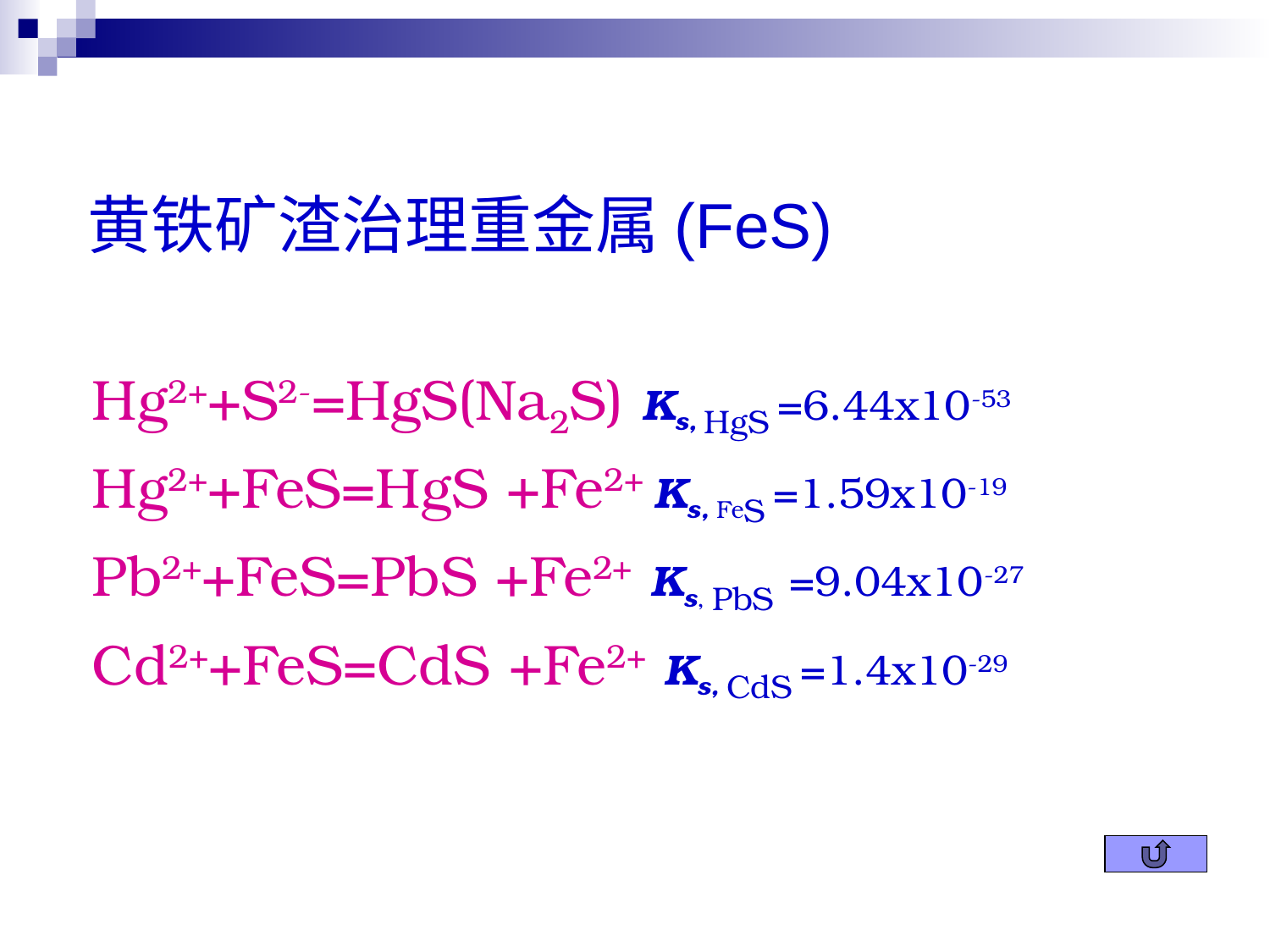

黄铁矿渣治理重金属(FeS)
Hg2++S2-=HgS(Na2S) Ks, HgS =6.44x10-53
Hg2++FeS=HgS +Fe2+ Ks, FeS =1.59x10-19
Pb2++FeS=PbS +Fe2+ Ks, PbS  =9.04x10-27
Cd2++FeS=CdS +Fe2+ Ks, CdS =1.4x10-29